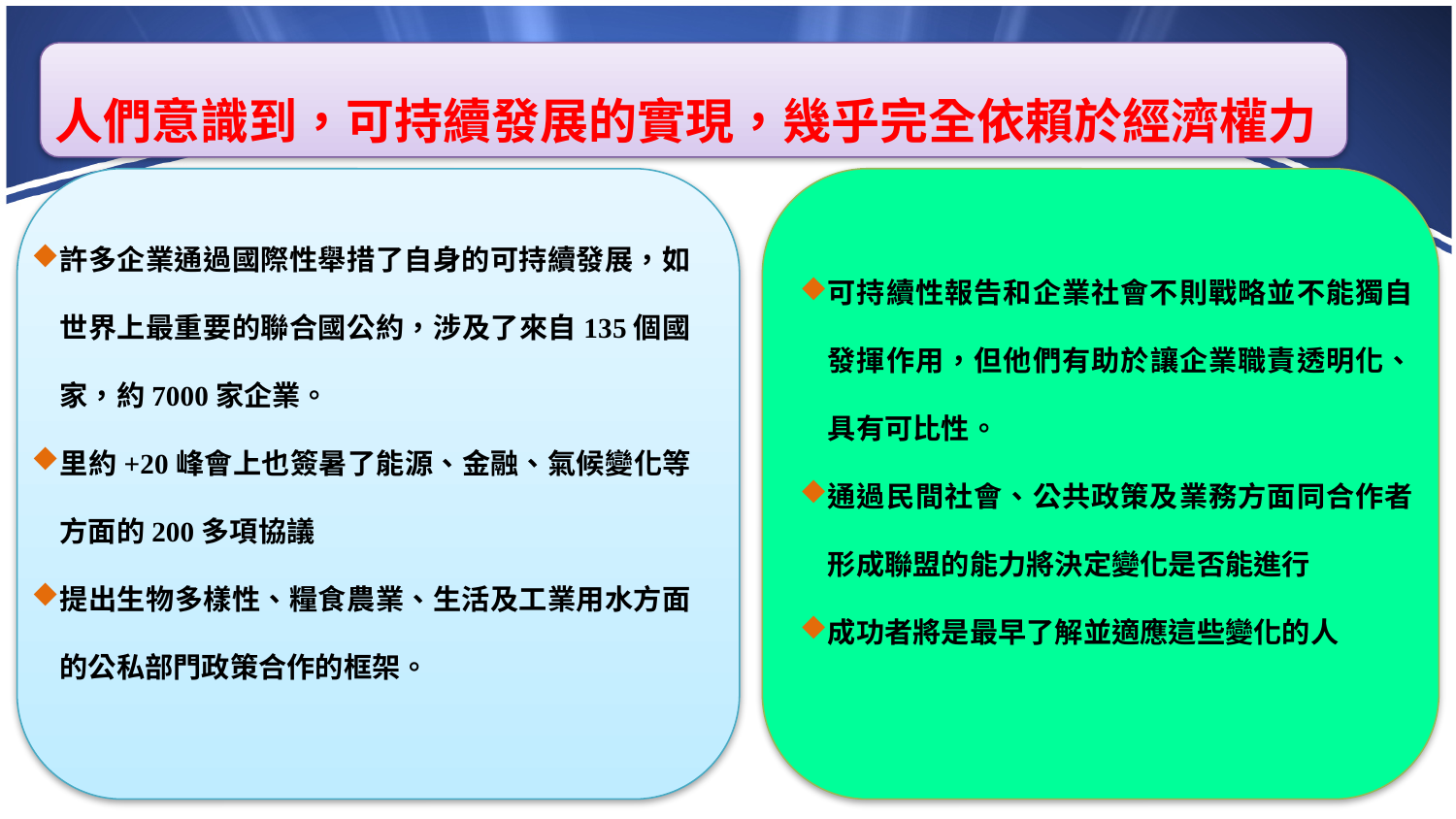

人們意識到，可持續發展的實現，幾乎完全依賴於經濟權力

許多企業通過國際性舉措了自身的可持續發展，如世界上最重要的聯合國公約，涉及了來自135個國家，約7000家企業。
里約+20峰會上也簽暑了能源、金融、氣候變化等方面的200多項協議
提出生物多樣性、糧食農業、生活及工業用水方面的公私部門政策合作的框架。
可持續性報告和企業社會不則戰略並不能獨自發揮作用，但他們有助於讓企業職責透明化、具有可比性。
通過民間社會、公共政策及業務方面同合作者形成聯盟的能力將決定變化是否能進行
成功者將是最早了解並適應這些變化的人